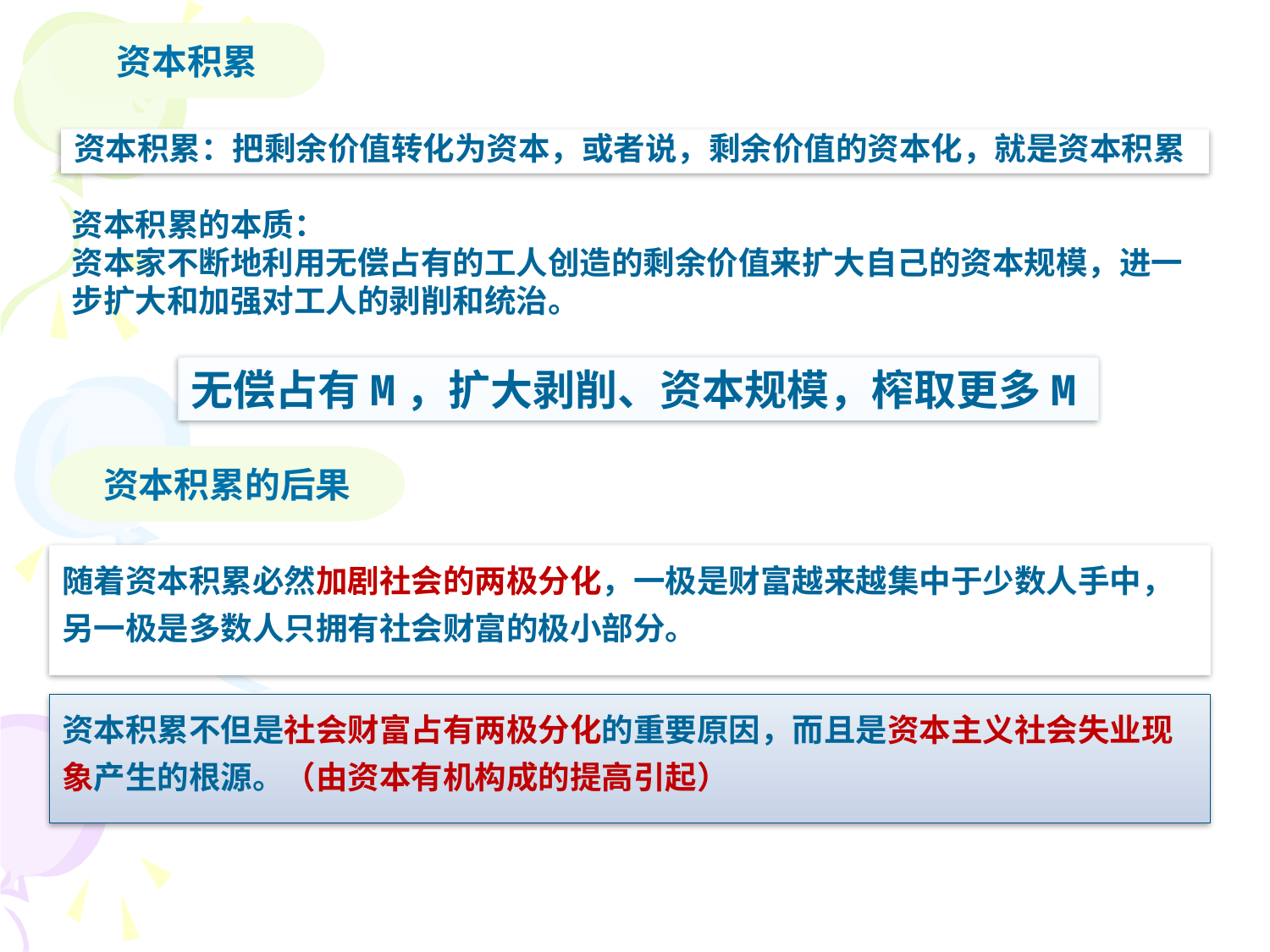

资本积累
资本积累：把剩余价值转化为资本，或者说，剩余价值的资本化，就是资本积累
资本积累的本质：
资本家不断地利用无偿占有的工人创造的剩余价值来扩大自己的资本规模，进一步扩大和加强对工人的剥削和统治。
无偿占有M，扩大剥削、资本规模，榨取更多M
资本积累的后果
随着资本积累必然加剧社会的两极分化，一极是财富越来越集中于少数人手中，另一极是多数人只拥有社会财富的极小部分。
资本积累不但是社会财富占有两极分化的重要原因，而且是资本主义社会失业现象产生的根源。（由资本有机构成的提高引起）